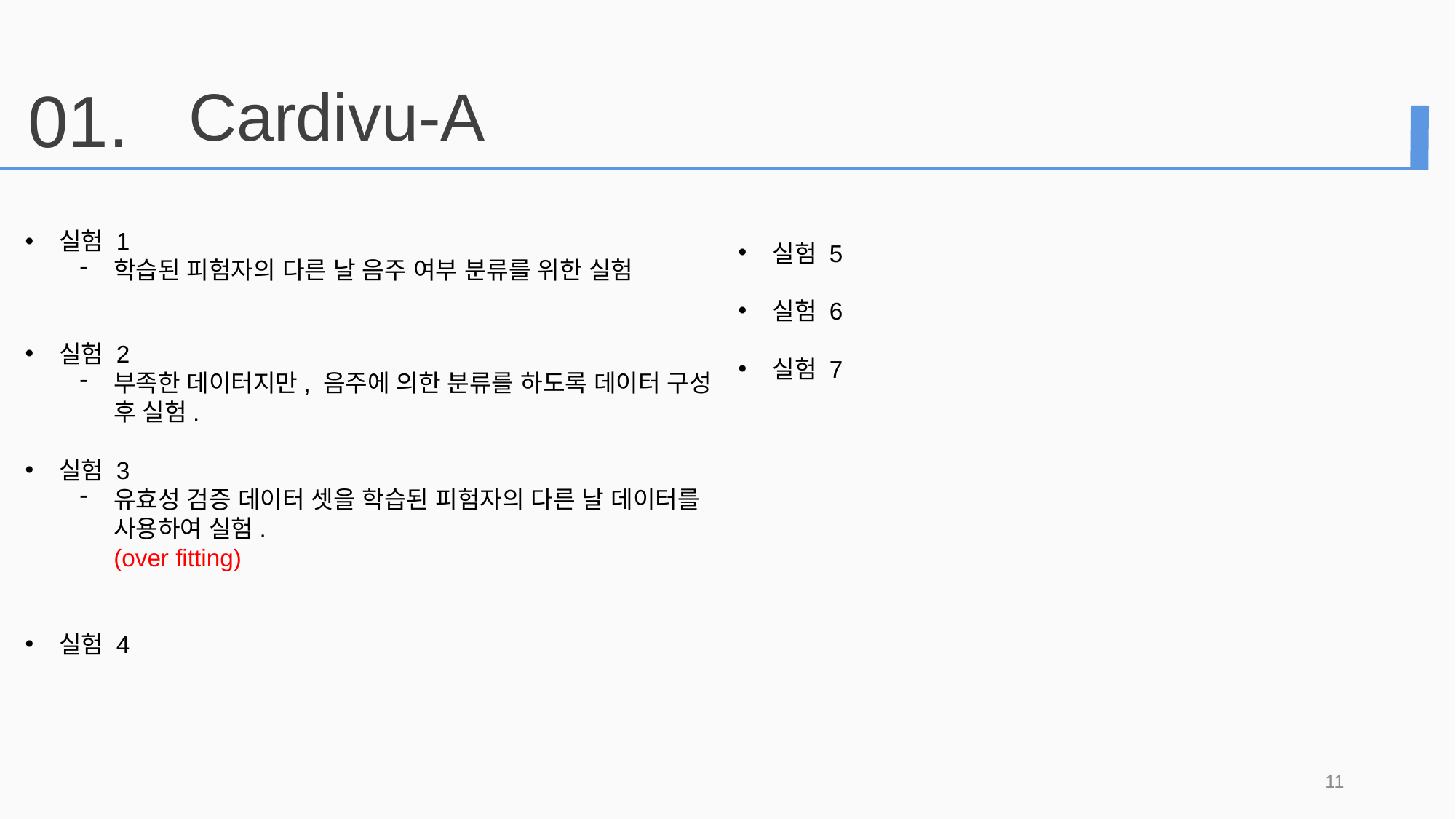

01.
Cardivu-A
실험 1
학습된 피험자의 다른 날 음주 여부 분류를 위한 실험

실험 2
부족한 데이터지만, 음주에 의한 분류를 하도록 데이터 구성 후 실험.

실험 3
유효성 검증 데이터 셋을 학습된 피험자의 다른 날 데이터를 사용하여 실험.
(over fitting)

실험 4
실험 5

실험 6

실험 7
11